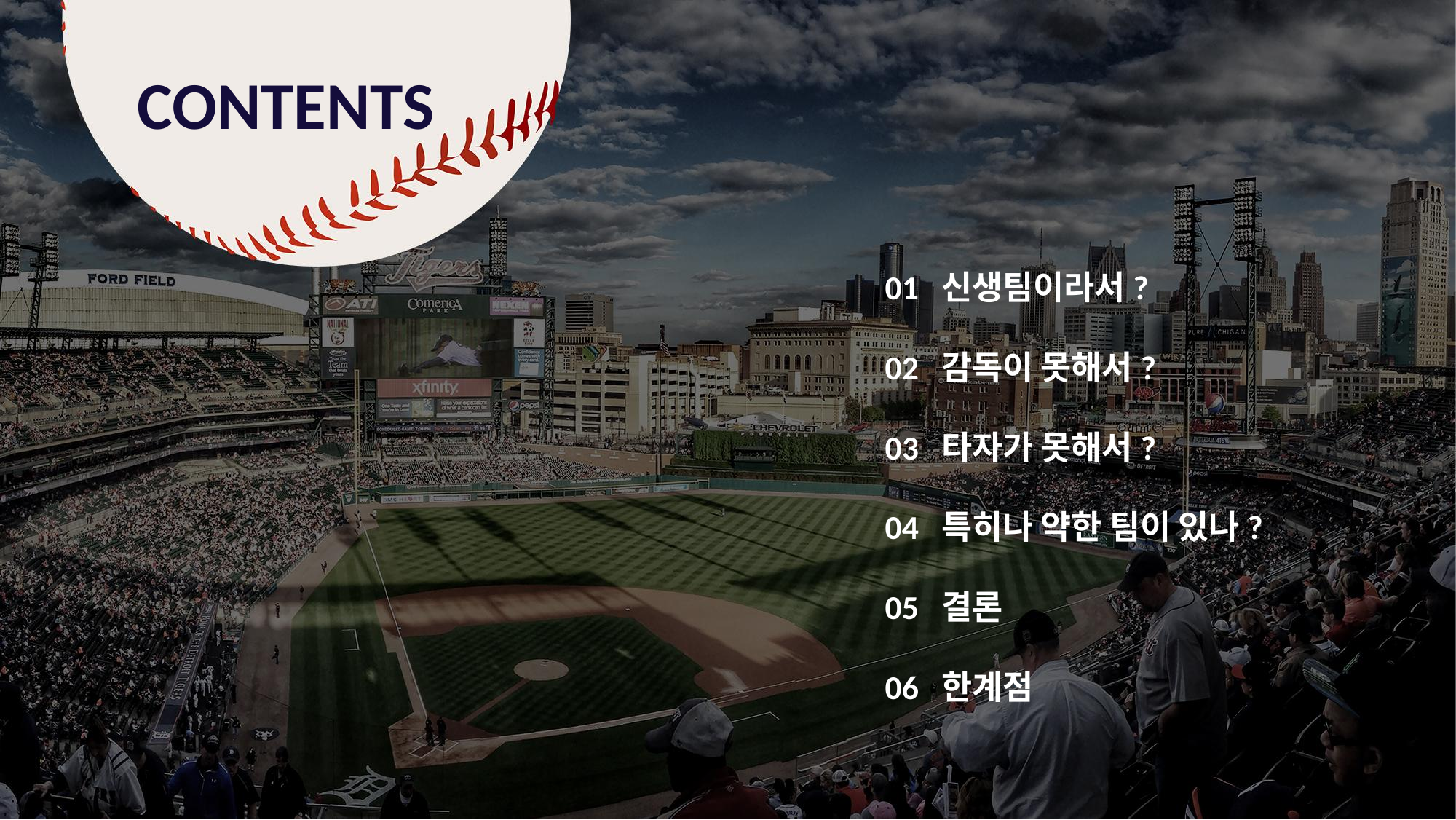

CONTENTS
01  신생팀이라서?
02  감독이 못해서?
03  타자가 못해서?
04  특히나 약한 팀이 있나?
05  결론
06  한계점